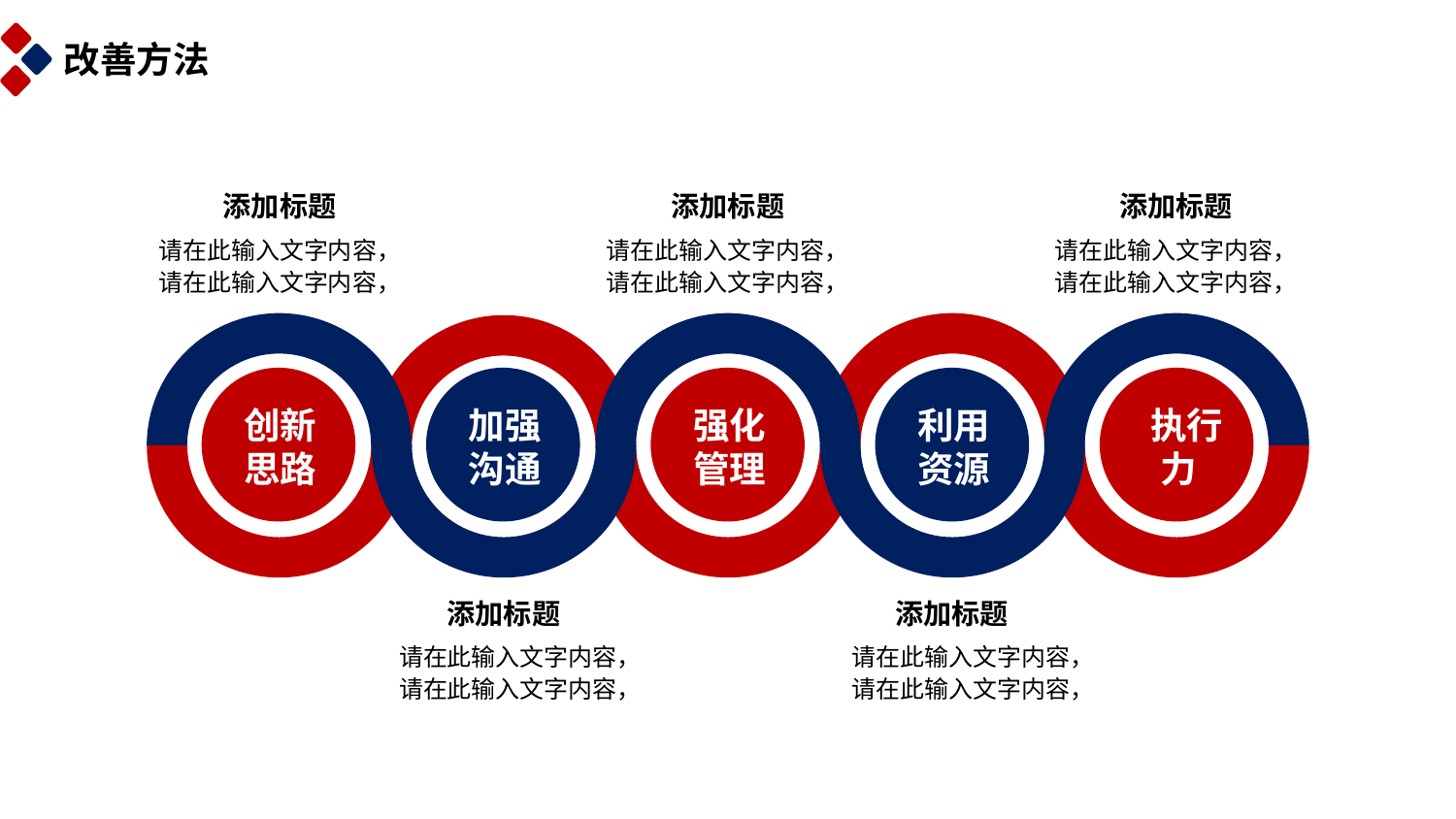

改善方法
添加标题
添加标题
添加标题
请在此输入文字内容，请在此输入文字内容，
请在此输入文字内容，请在此输入文字内容，
请在此输入文字内容，请在此输入文字内容，

创新思路
加强沟通
强化管理
利用资源
 执行 力
添加标题
添加标题
请在此输入文字内容，请在此输入文字内容，
请在此输入文字内容，请在此输入文字内容，